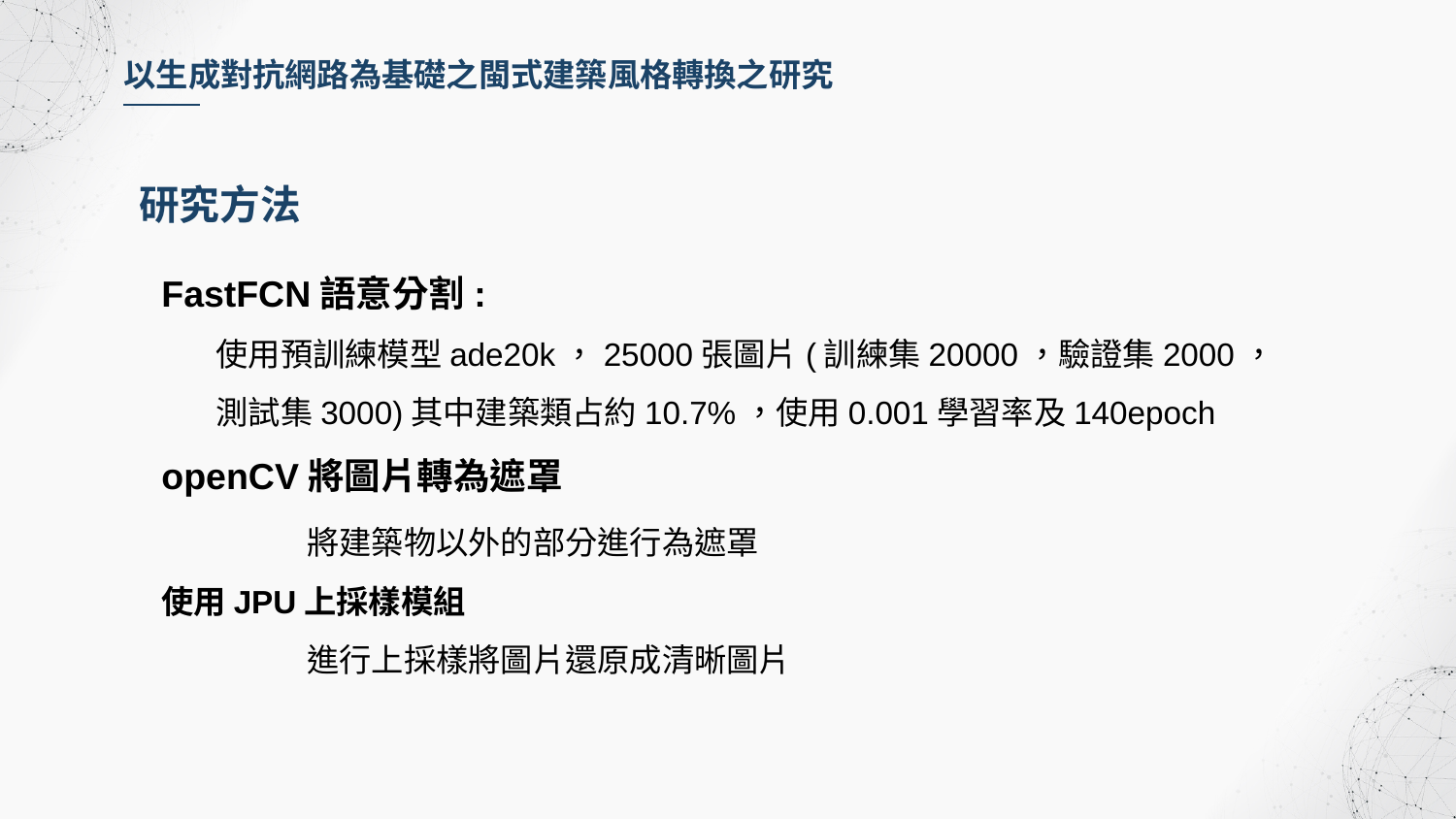

以生成對抗網路為基礎之閩式建築風格轉換之研究
研究方法
FastFCN語意分割:
使用預訓練模型ade20k，25000張圖片(訓練集20000，驗證集2000，測試集3000)其中建築類占約10.7%，使用0.001學習率及140epoch
openCV將圖片轉為遮罩
	將建築物以外的部分進行為遮罩
使用JPU上採樣模組
	進行上採樣將圖片還原成清晰圖片